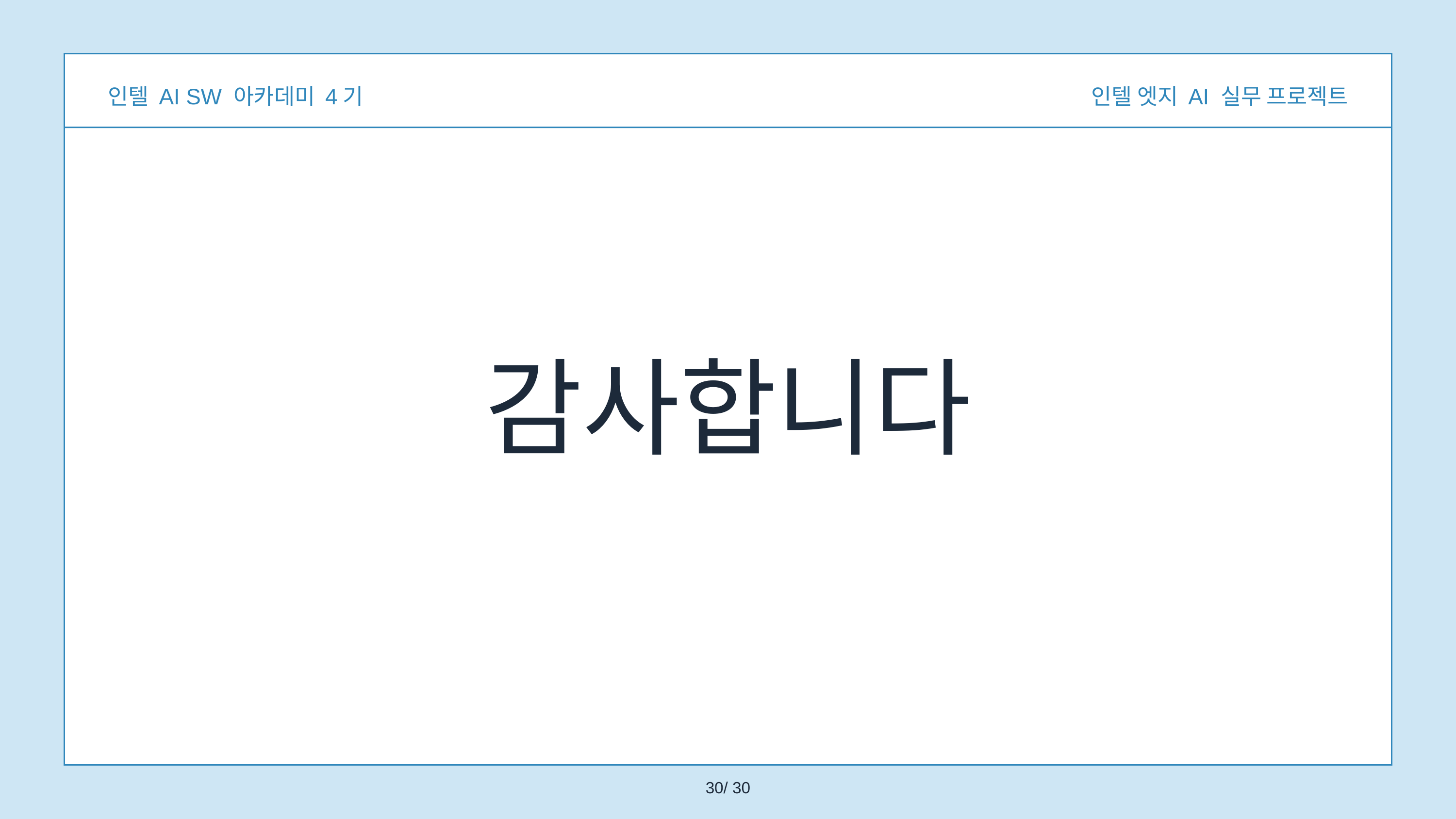

인텔 AI SW 아카데미 4기
인텔 엣지 AI 실무 프로젝트

감사합니다
30/ 30